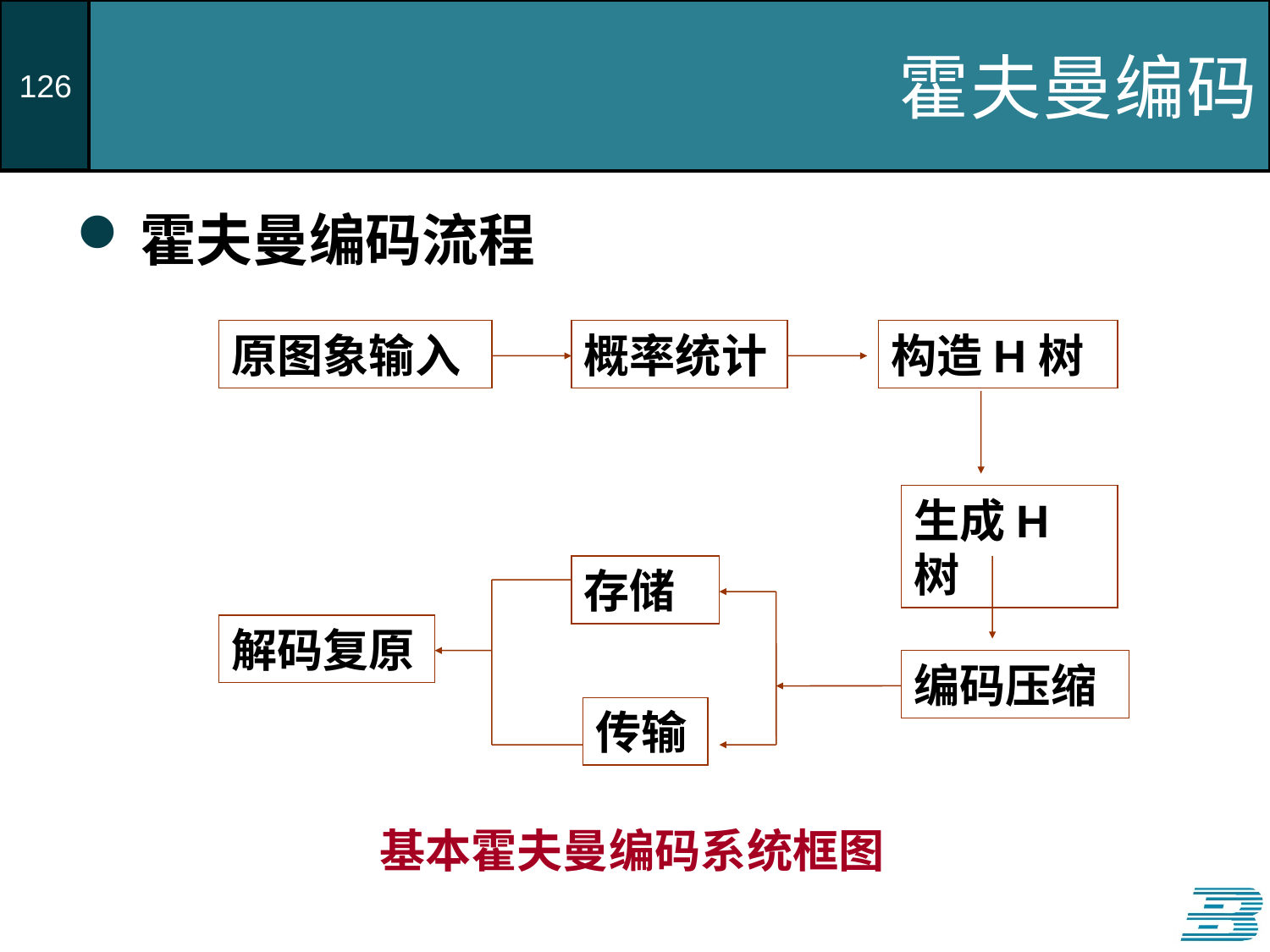

# 霍夫曼编码
霍夫曼编码流程
原图象输入
概率统计
构造H树

生成H树
存储

解码复原

编码压缩

传输

基本霍夫曼编码系统框图